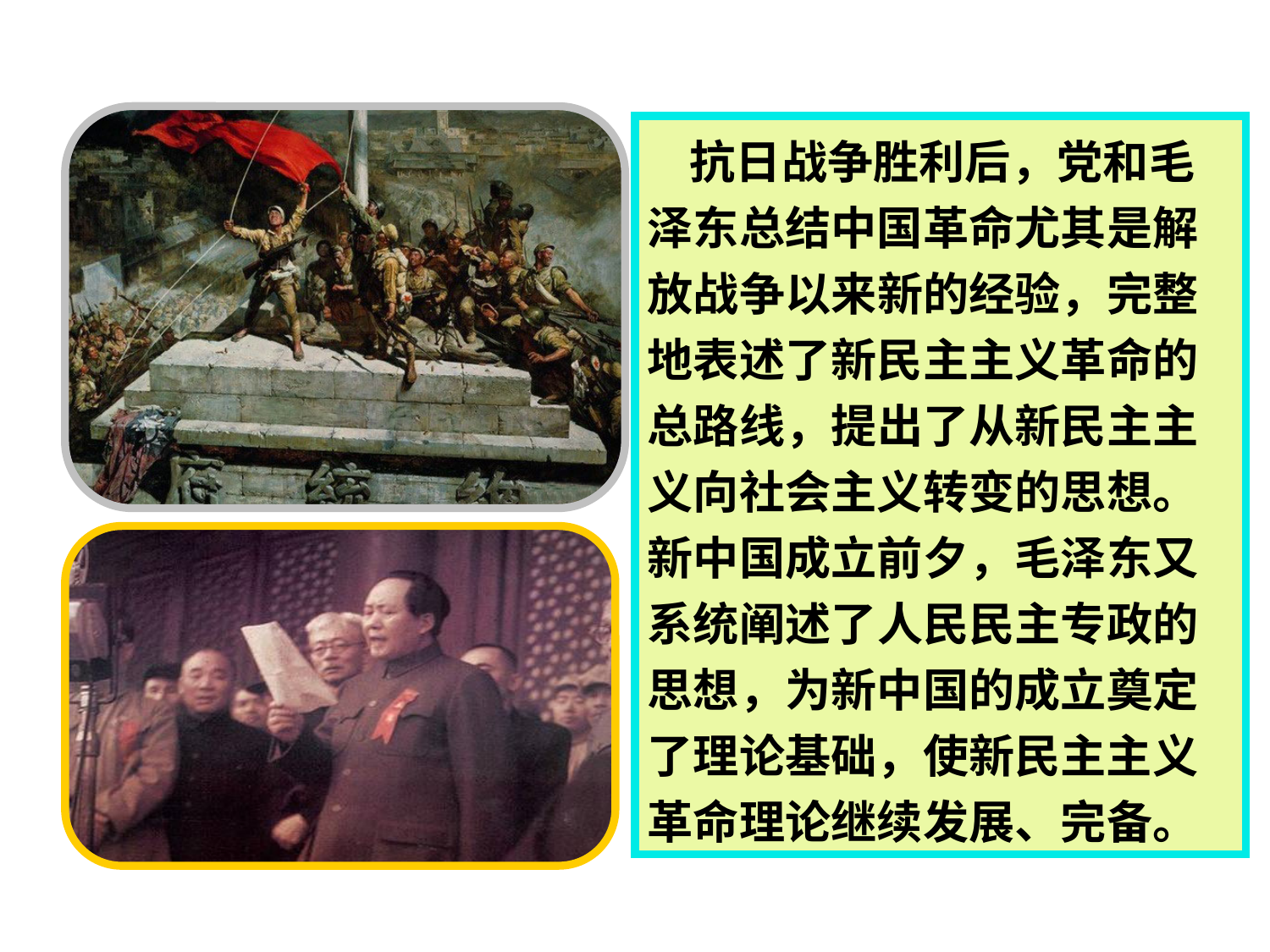

抗日战争胜利后，党和毛泽东总结中国革命尤其是解放战争以来新的经验，完整地表述了新民主主义革命的总路线，提出了从新民主主义向社会主义转变的思想。新中国成立前夕，毛泽东又系统阐述了人民民主专政的思想，为新中国的成立奠定了理论基础，使新民主主义革命理论继续发展、完备。